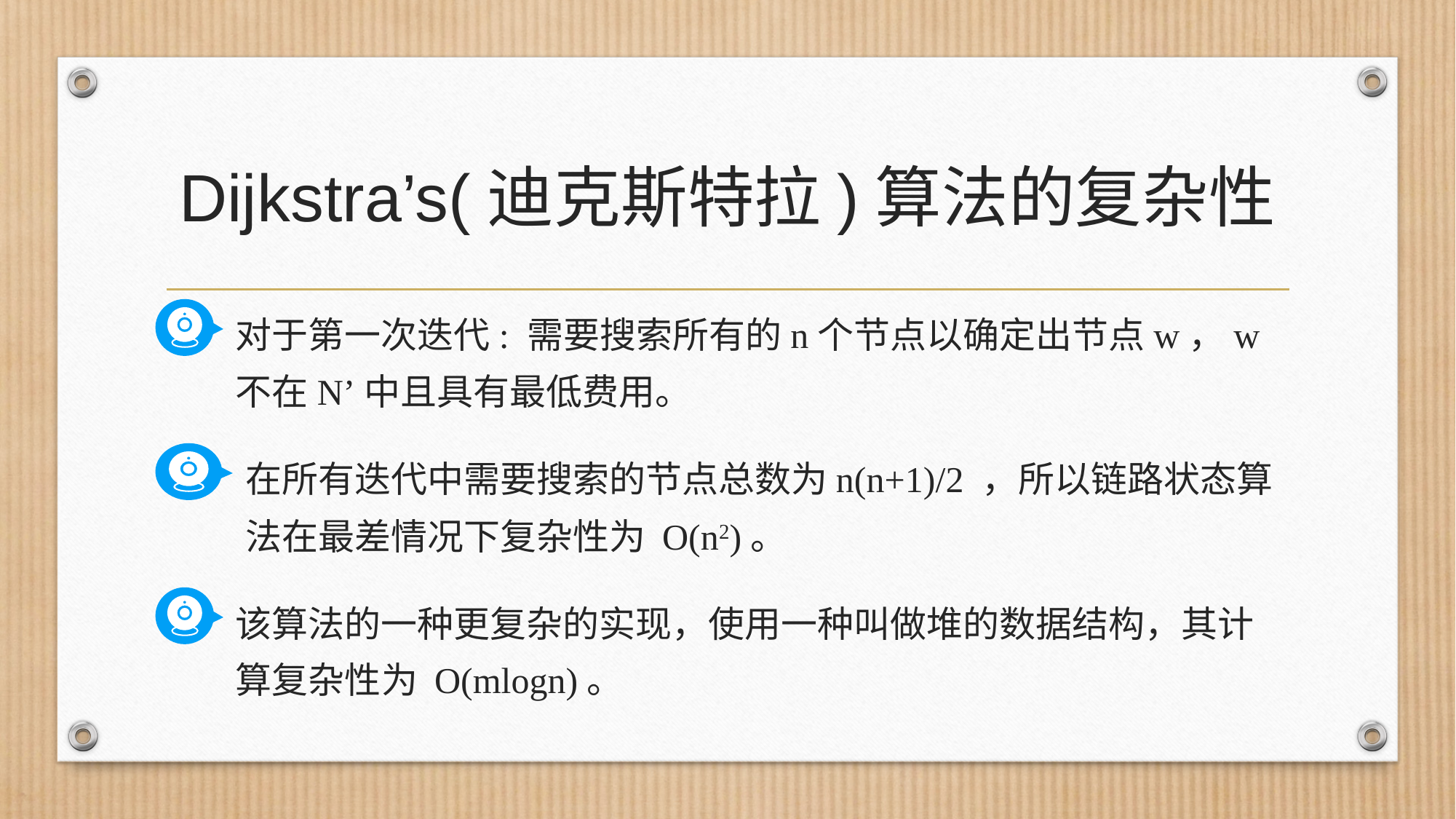

# Dijkstra’s(迪克斯特拉)算法的复杂性
对于第一次迭代: 需要搜索所有的n个节点以确定出节点w，w不在N’中且具有最低费用。

在所有迭代中需要搜索的节点总数为n(n+1)/2 ，所以链路状态算法在最差情况下复杂性为 O(n2)。

该算法的一种更复杂的实现，使用一种叫做堆的数据结构，其计算复杂性为 O(mlogn)。